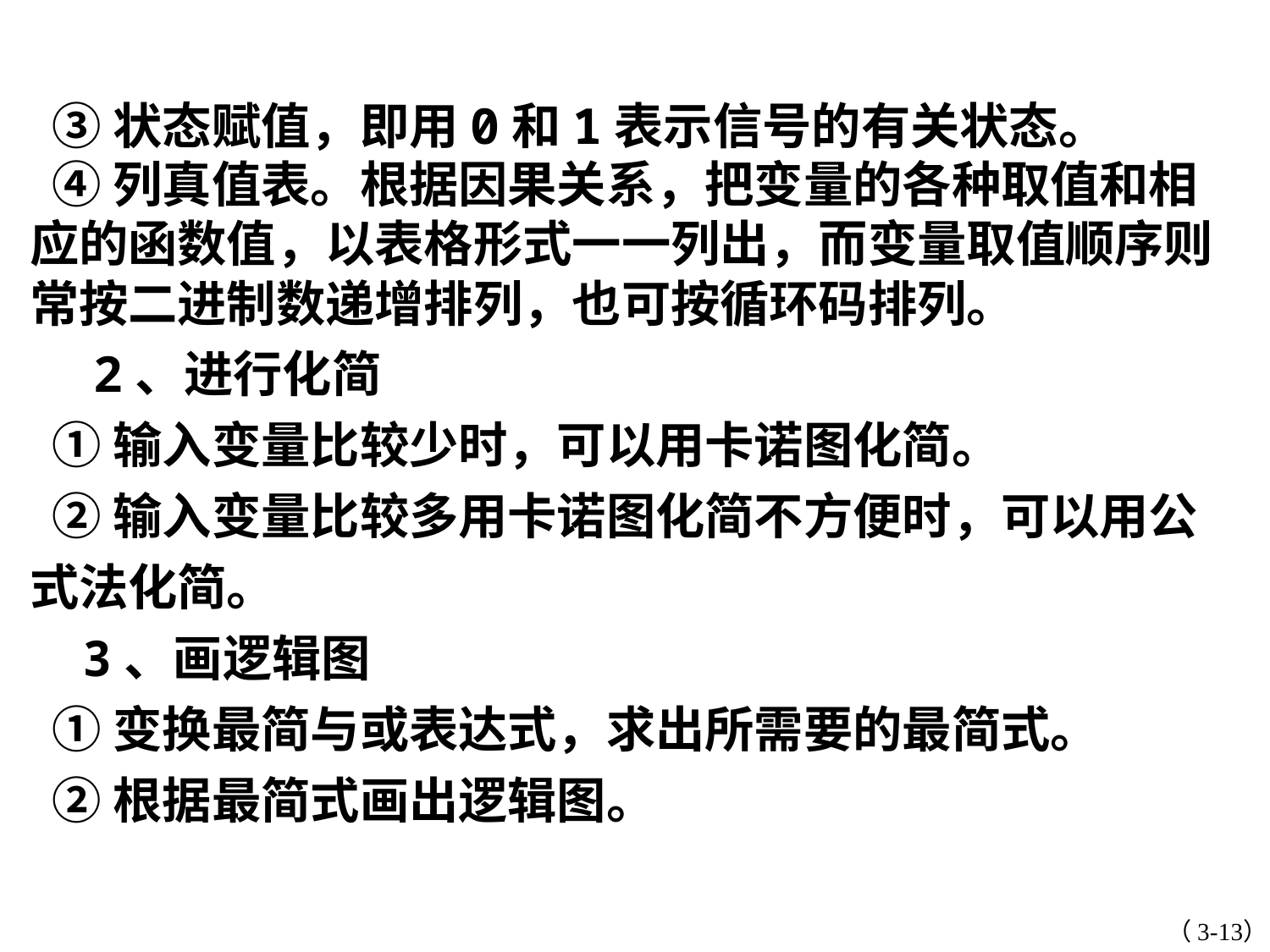

③状态赋值，即用0和1表示信号的有关状态。
  ④列真值表。根据因果关系，把变量的各种取值和相应的函数值，以表格形式一一列出，而变量取值顺序则常按二进制数递增排列，也可按循环码排列。
      2、进行化简
  ①输入变量比较少时，可以用卡诺图化简。
  ②输入变量比较多用卡诺图化简不方便时，可以用公式法化简。
     3、画逻辑图
  ①变换最简与或表达式，求出所需要的最简式。
  ②根据最简式画出逻辑图。
（3-13）